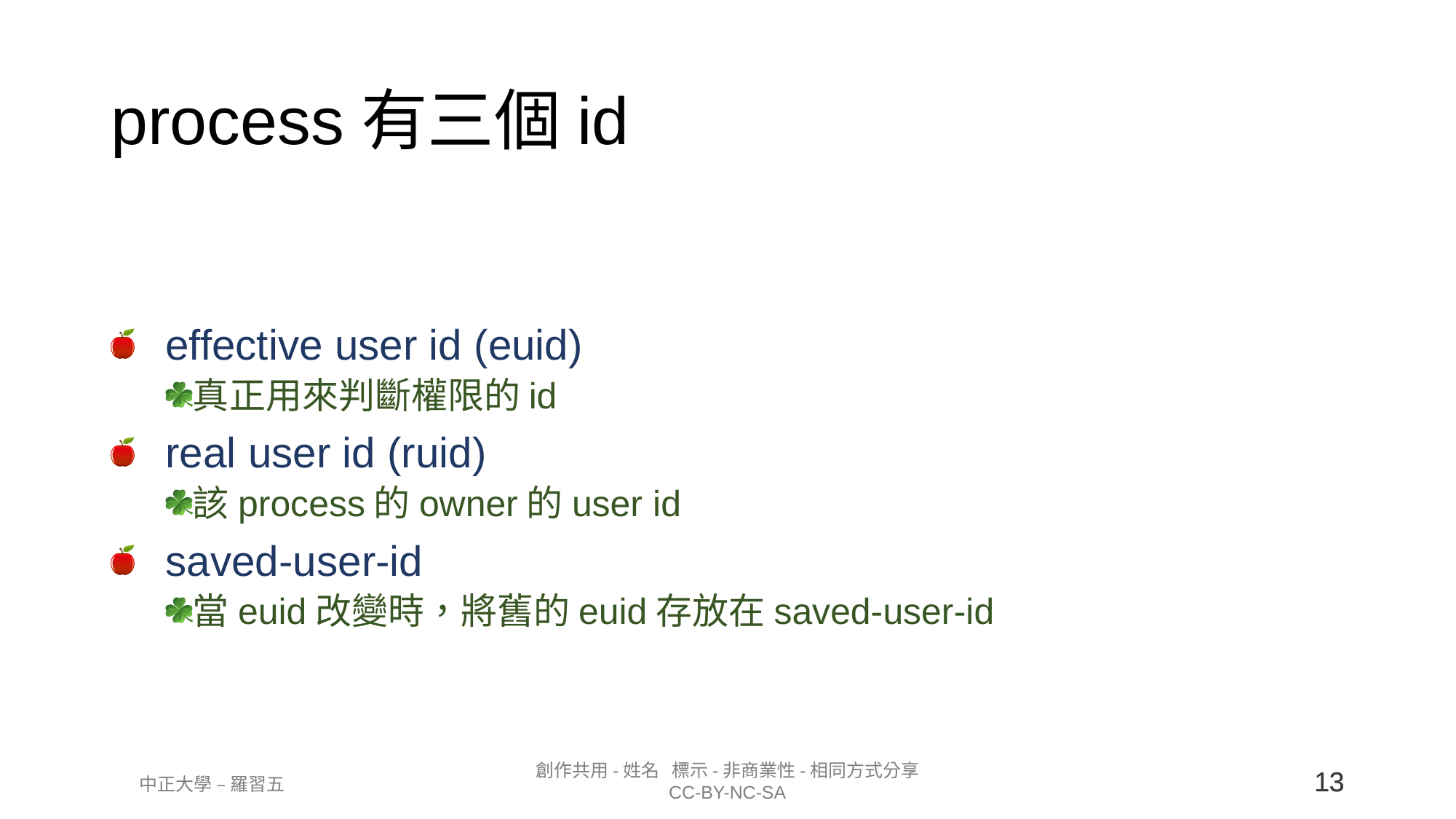

# process有三個id
effective user id (euid)
真正用來判斷權限的id
real user id (ruid)
該process的owner的user id
saved-user-id
當euid改變時，將舊的euid存放在saved-user-id